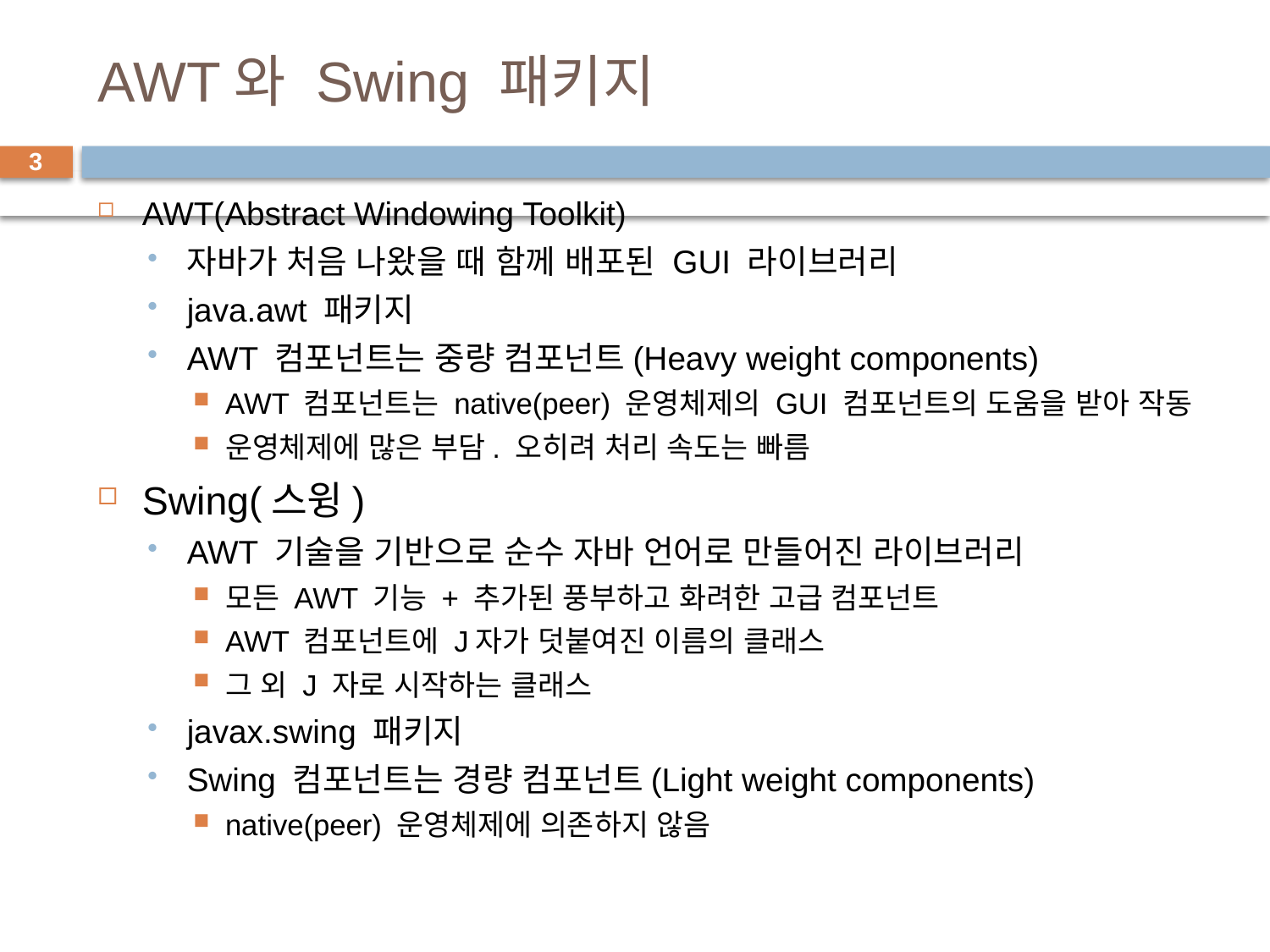

# AWT와 Swing 패키지
3
AWT(Abstract Windowing Toolkit)
자바가 처음 나왔을 때 함께 배포된 GUI 라이브러리
java.awt 패키지
AWT 컴포넌트는 중량 컴포넌트(Heavy weight components)
AWT 컴포넌트는 native(peer) 운영체제의 GUI 컴포넌트의 도움을 받아 작동
운영체제에 많은 부담. 오히려 처리 속도는 빠름
Swing(스윙)
AWT 기술을 기반으로 순수 자바 언어로 만들어진 라이브러리
모든 AWT 기능 + 추가된 풍부하고 화려한 고급 컴포넌트
AWT 컴포넌트에 J자가 덧붙여진 이름의 클래스
그 외 J 자로 시작하는 클래스
javax.swing 패키지
Swing 컴포넌트는 경량 컴포넌트(Light weight components)
native(peer) 운영체제에 의존하지 않음